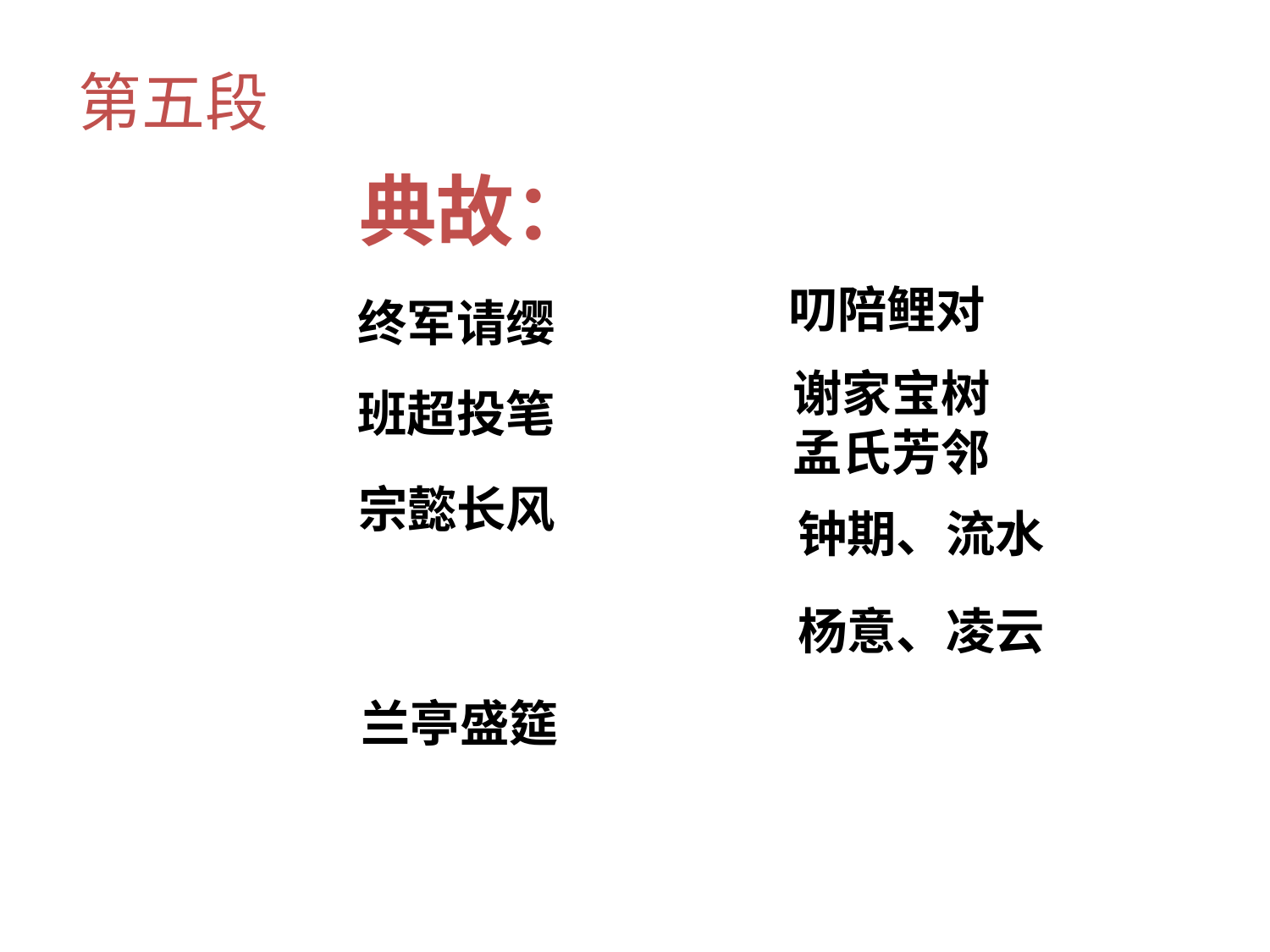

第五段
典故：
叨陪鲤对
终军请缨
谢家宝树
孟氏芳邻
班超投笔
宗懿长风
钟期、流水
杨意、凌云
兰亭盛筵